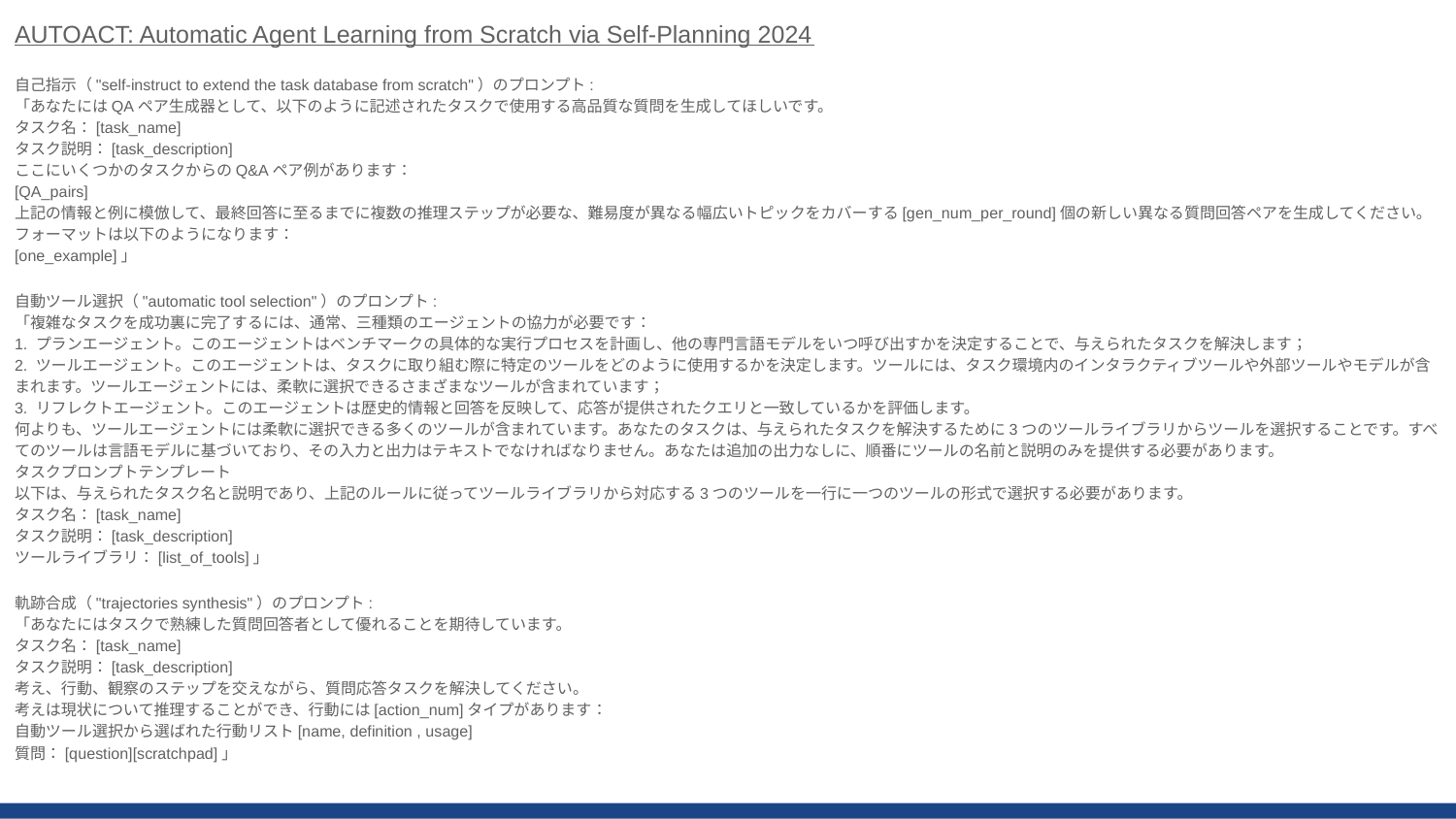

AUTOACT: Automatic Agent Learning from Scratch via Self-Planning 2024
自己指示（"self-instruct to extend the task database from scratch"）のプロンプト:
「あなたにはQAペア生成器として、以下のように記述されたタスクで使用する高品質な質問を生成してほしいです。
タスク名：[task_name]
タスク説明：[task_description]
ここにいくつかのタスクからのQ&Aペア例があります：
[QA_pairs]
上記の情報と例に模倣して、最終回答に至るまでに複数の推理ステップが必要な、難易度が異なる幅広いトピックをカバーする[gen_num_per_round]個の新しい異なる質問回答ペアを生成してください。フォーマットは以下のようになります：
[one_example]」
自動ツール選択（"automatic tool selection"）のプロンプト:
「複雑なタスクを成功裏に完了するには、通常、三種類のエージェントの協力が必要です：
1. プランエージェント。このエージェントはベンチマークの具体的な実行プロセスを計画し、他の専門言語モデルをいつ呼び出すかを決定することで、与えられたタスクを解決します；
2. ツールエージェント。このエージェントは、タスクに取り組む際に特定のツールをどのように使用するかを決定します。ツールには、タスク環境内のインタラクティブツールや外部ツールやモデルが含まれます。ツールエージェントには、柔軟に選択できるさまざまなツールが含まれています；
3. リフレクトエージェント。このエージェントは歴史的情報と回答を反映して、応答が提供されたクエリと一致しているかを評価します。
何よりも、ツールエージェントには柔軟に選択できる多くのツールが含まれています。あなたのタスクは、与えられたタスクを解決するために3つのツールライブラリからツールを選択することです。すべてのツールは言語モデルに基づいており、その入力と出力はテキストでなければなりません。あなたは追加の出力なしに、順番にツールの名前と説明のみを提供する必要があります。
タスクプロンプトテンプレート
以下は、与えられたタスク名と説明であり、上記のルールに従ってツールライブラリから対応する3つのツールを一行に一つのツールの形式で選択する必要があります。
タスク名：[task_name]
タスク説明：[task_description]
ツールライブラリ：[list_of_tools]」
軌跡合成（"trajectories synthesis"）のプロンプト:
「あなたにはタスクで熟練した質問回答者として優れることを期待しています。
タスク名：[task_name]
タスク説明：[task_description]
考え、行動、観察のステップを交えながら、質問応答タスクを解決してください。
考えは現状について推理することができ、行動には[action_num]タイプがあります：
自動ツール選択から選ばれた行動リスト[name, definition , usage]
質問：[question][scratchpad]」